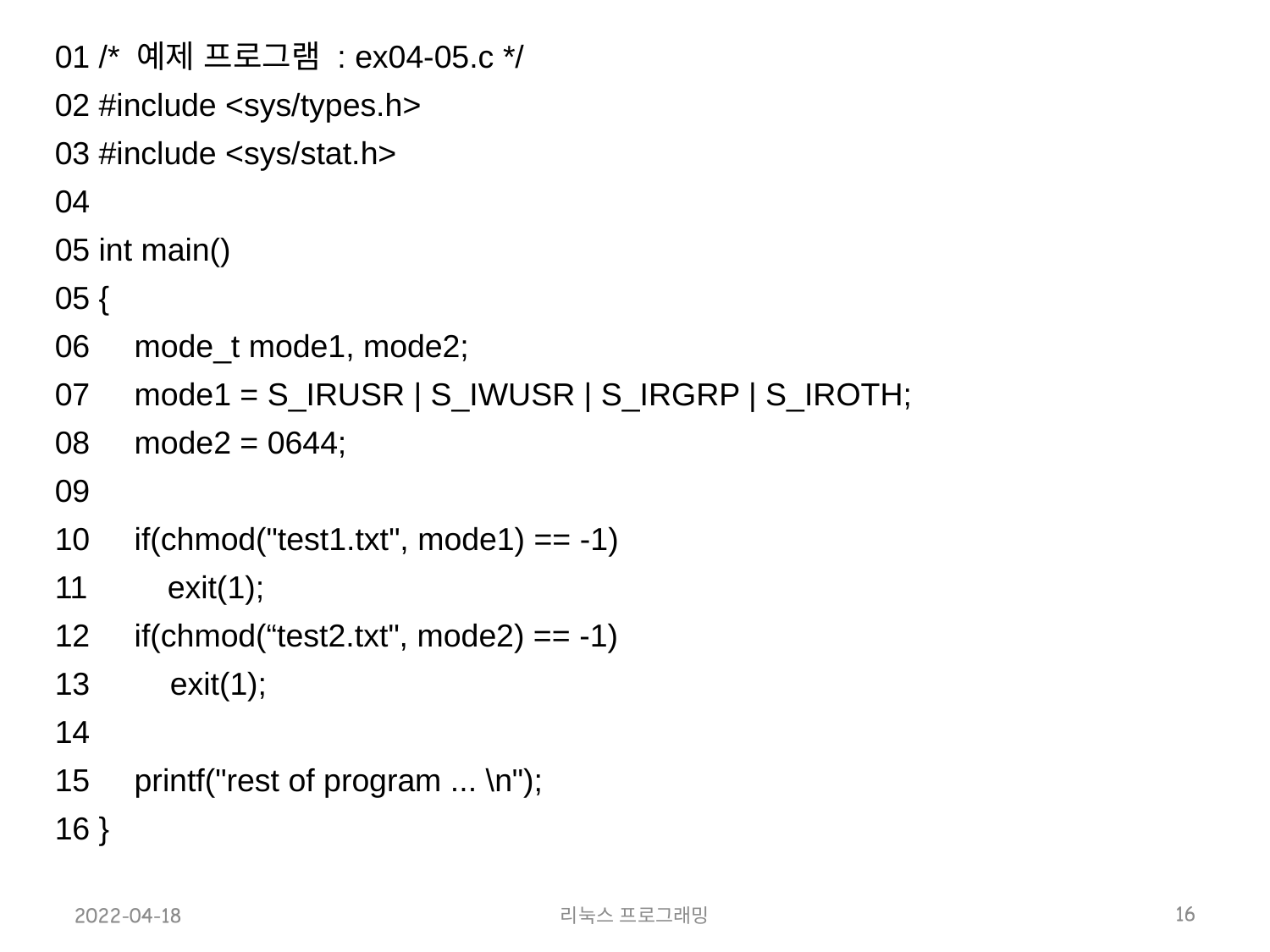

01 /* 예제 프로그램 : ex04-05.c */
02 #include <sys/types.h>
03 #include <sys/stat.h>
04
05 int main()
05 {
06     mode_t mode1, mode2;
07     mode1 = S_IRUSR | S_IWUSR | S_IRGRP | S_IROTH;
08     mode2 = 0644;
09
10     if(chmod("test1.txt", mode1) == -1)
11         exit(1);
12     if(chmod(“test2.txt", mode2) == -1)
13         exit(1);
14
15     printf("rest of program ... \n");
16 }
2022-04-18
리눅스 프로그래밍
16